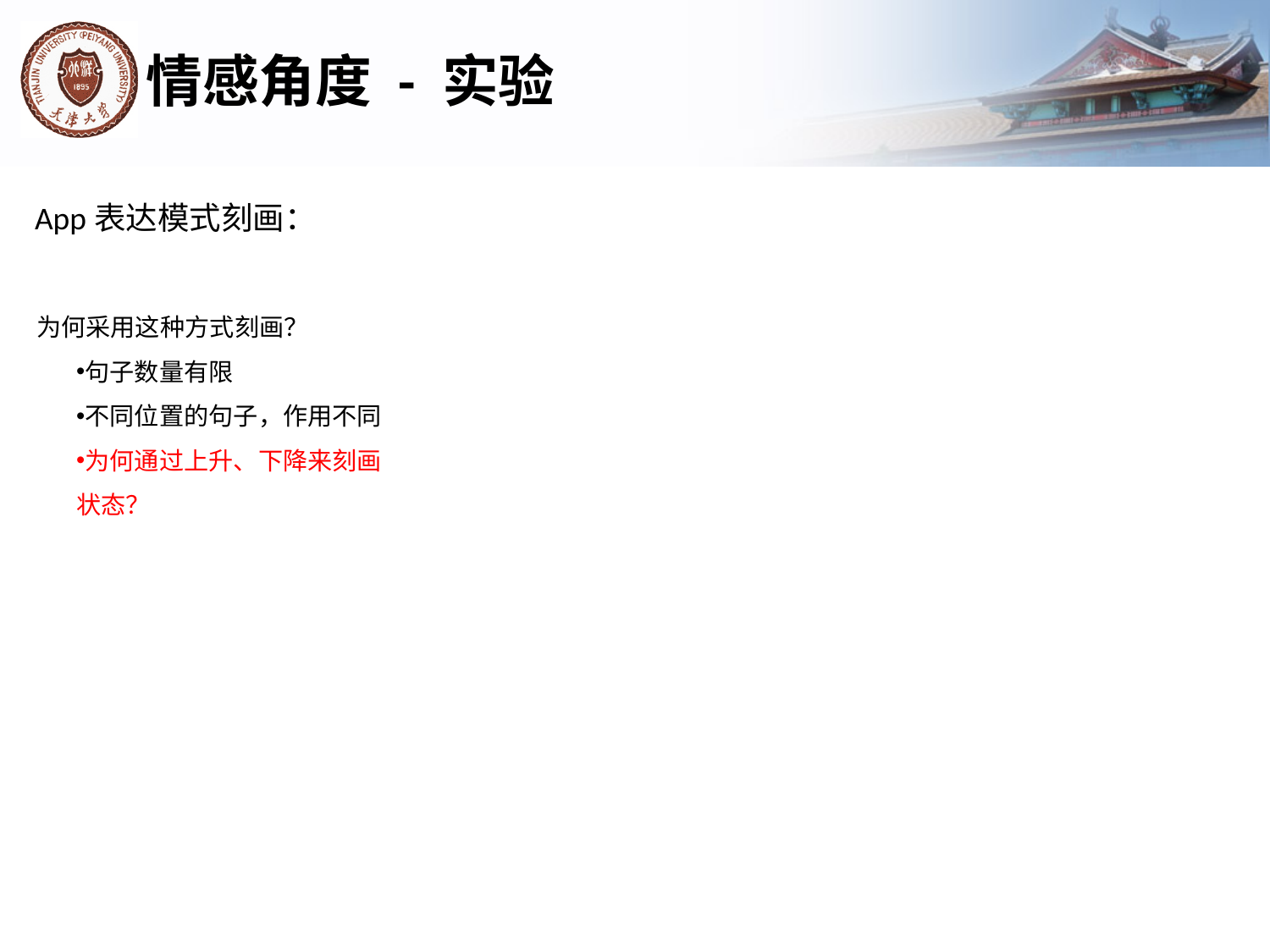

# 情感角度 - 实验
App表达模式刻画：
为何采用这种方式刻画？
句子数量有限
不同位置的句子，作用不同
为何通过上升、下降来刻画状态？
8